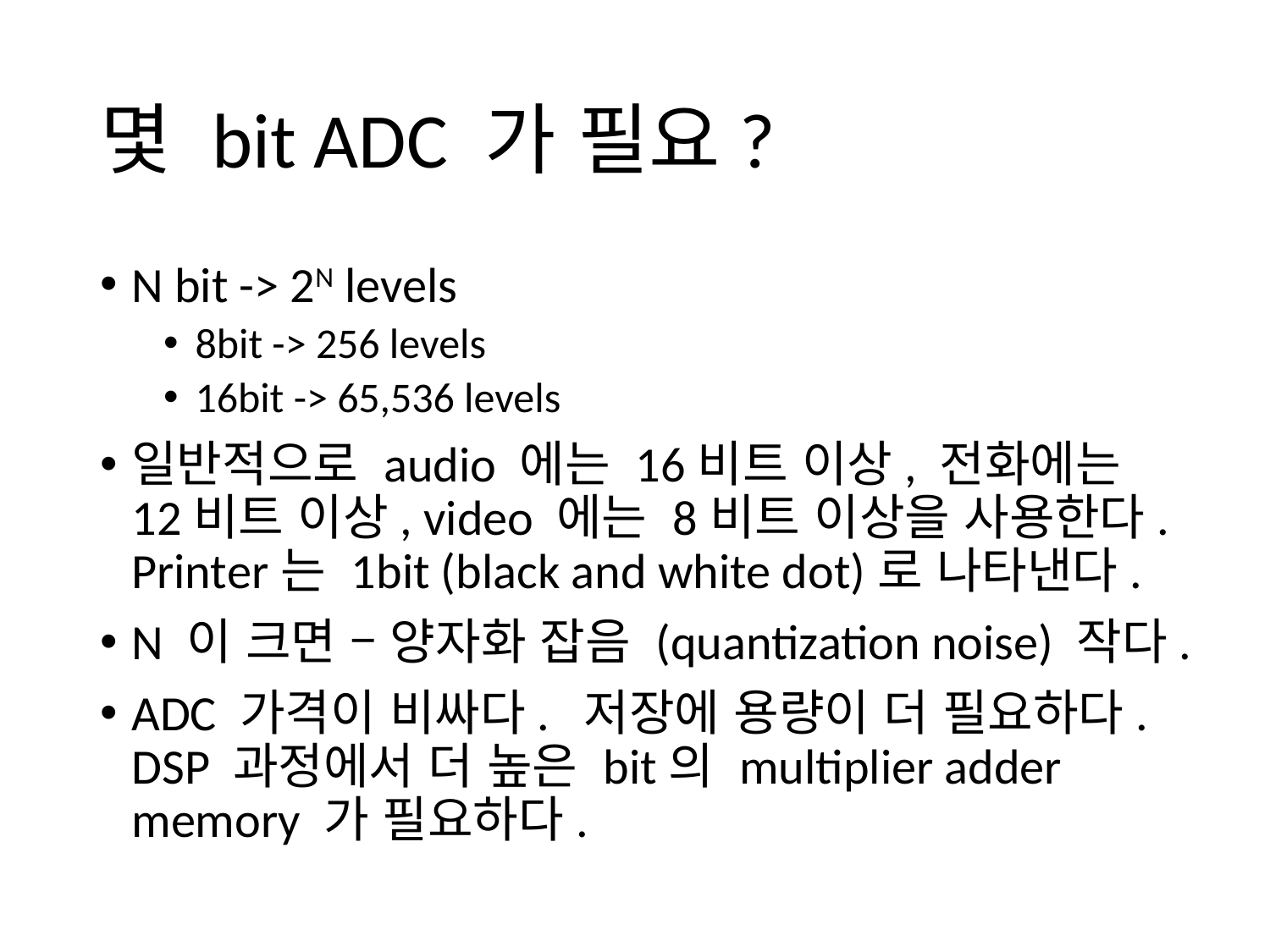

# 몇 bit ADC 가 필요?
N bit -> 2N levels
8bit -> 256 levels
16bit -> 65,536 levels
일반적으로 audio 에는 16비트 이상, 전화에는 12비트 이상, video 에는 8비트 이상을 사용한다. Printer는 1bit (black and white dot)로 나타낸다.
N 이 크면 – 양자화 잡음 (quantization noise) 작다.
ADC 가격이 비싸다.  저장에 용량이 더 필요하다. DSP 과정에서 더 높은 bit의 multiplier adder memory 가 필요하다.